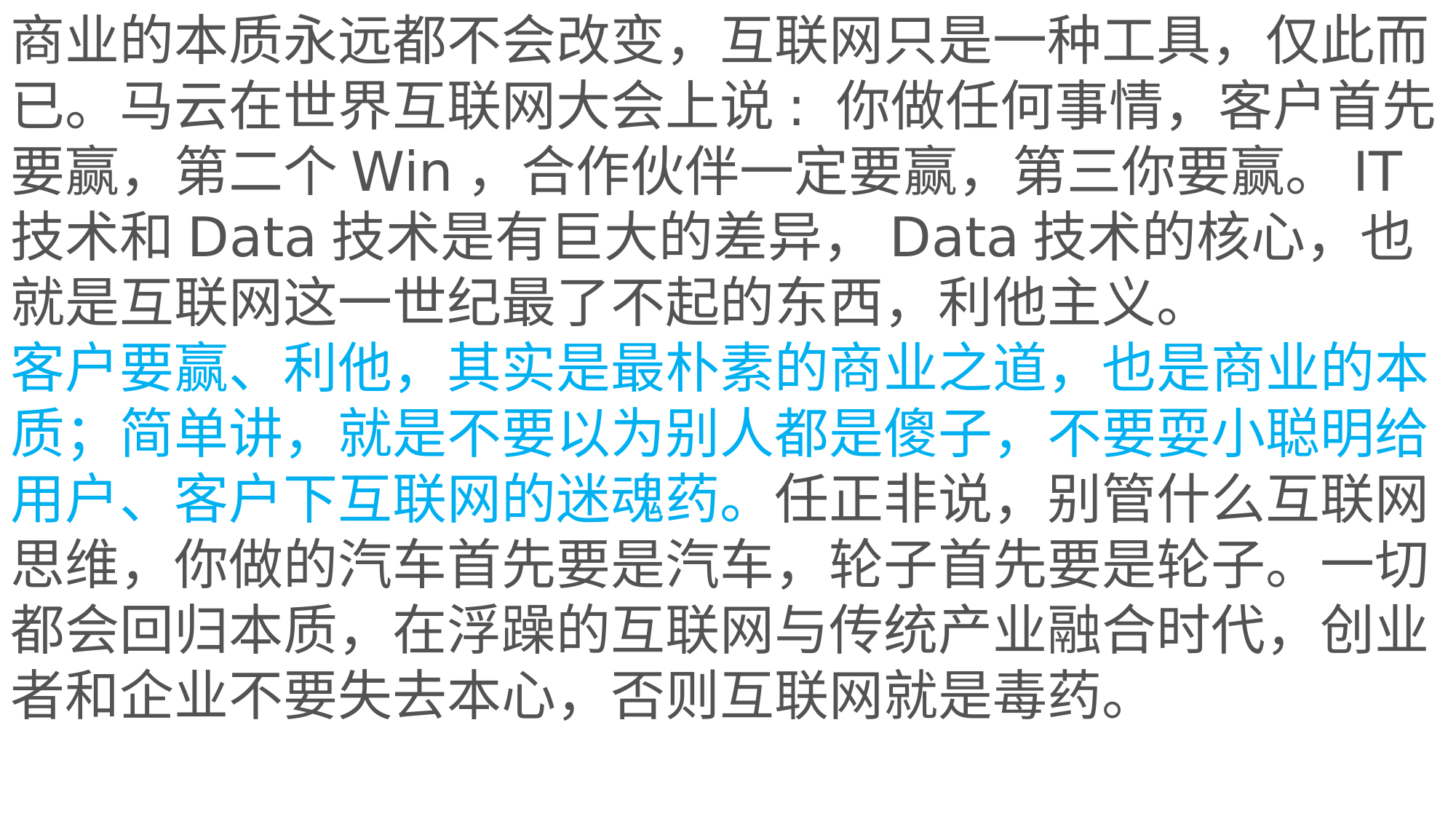

商业的本质永远都不会改变，互联网只是一种工具，仅此而已。马云在世界互联网大会上说: 你做任何事情，客户首先要赢，第二个Win，合作伙伴一定要赢，第三你要赢。IT技术和Data技术是有巨大的差异，Data技术的核心，也就是互联网这一世纪最了不起的东西，利他主义。
客户要赢、利他，其实是最朴素的商业之道，也是商业的本质；简单讲，就是不要以为别人都是傻子，不要耍小聪明给用户、客户下互联网的迷魂药。任正非说，别管什么互联网思维，你做的汽车首先要是汽车，轮子首先要是轮子。一切都会回归本质，在浮躁的互联网与传统产业融合时代，创业者和企业不要失去本心，否则互联网就是毒药。